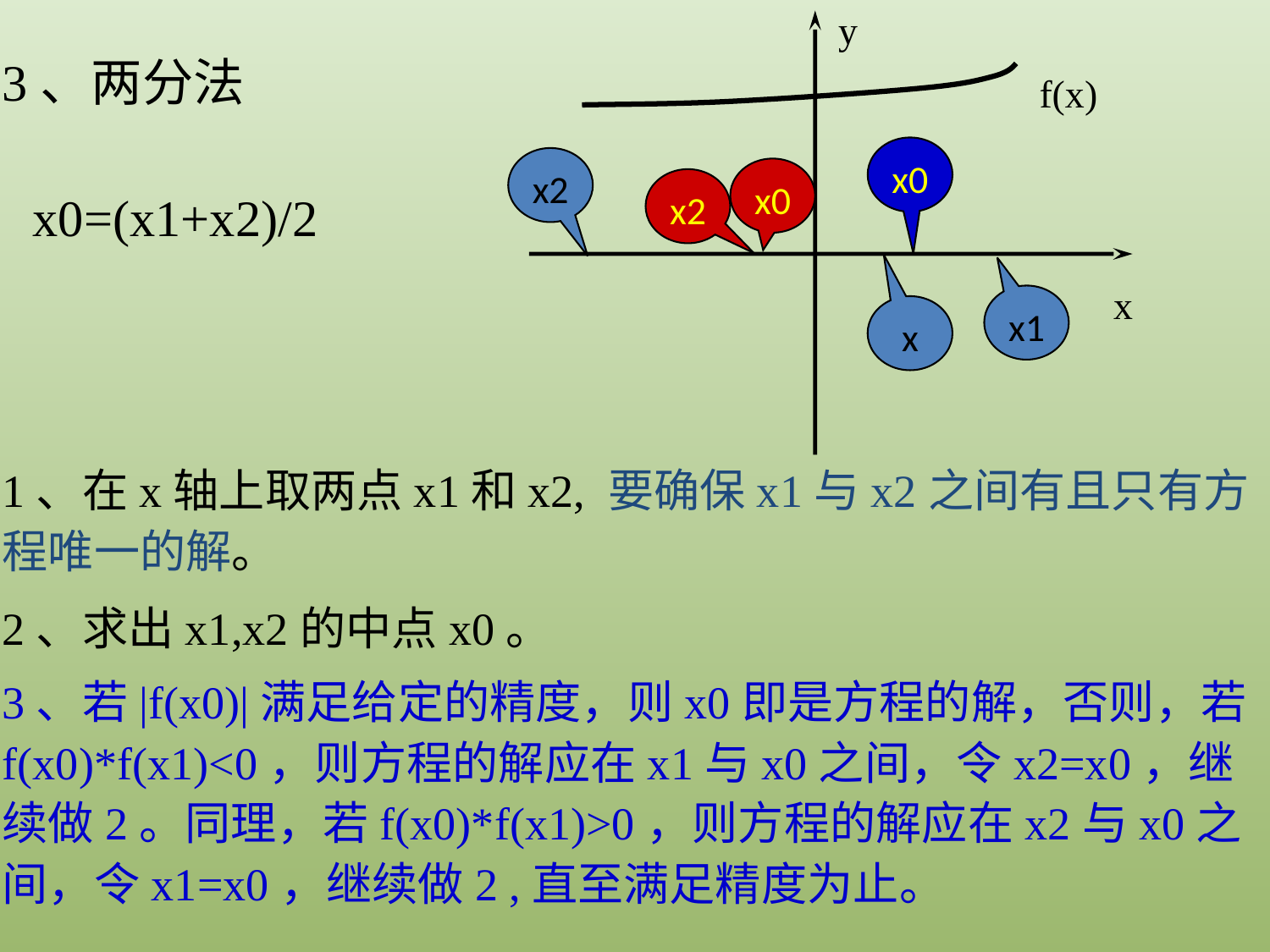

y

3、两分法

f(x)
x0
x2
x0
x2
x0=(x1+x2)/2

x
x1
x
1、在x轴上取两点x1和x2, 要确保x1与x2之间有且只有方程唯一的解。
2、求出x1,x2的中点x0。
3、若|f(x0)|满足给定的精度，则x0即是方程的解，否则，若f(x0)*f(x1)<0，则方程的解应在x1与x0之间，令x2=x0，继续做2。同理，若f(x0)*f(x1)>0，则方程的解应在x2与x0之间，令x1=x0，继续做2 ,直至满足精度为止。
283